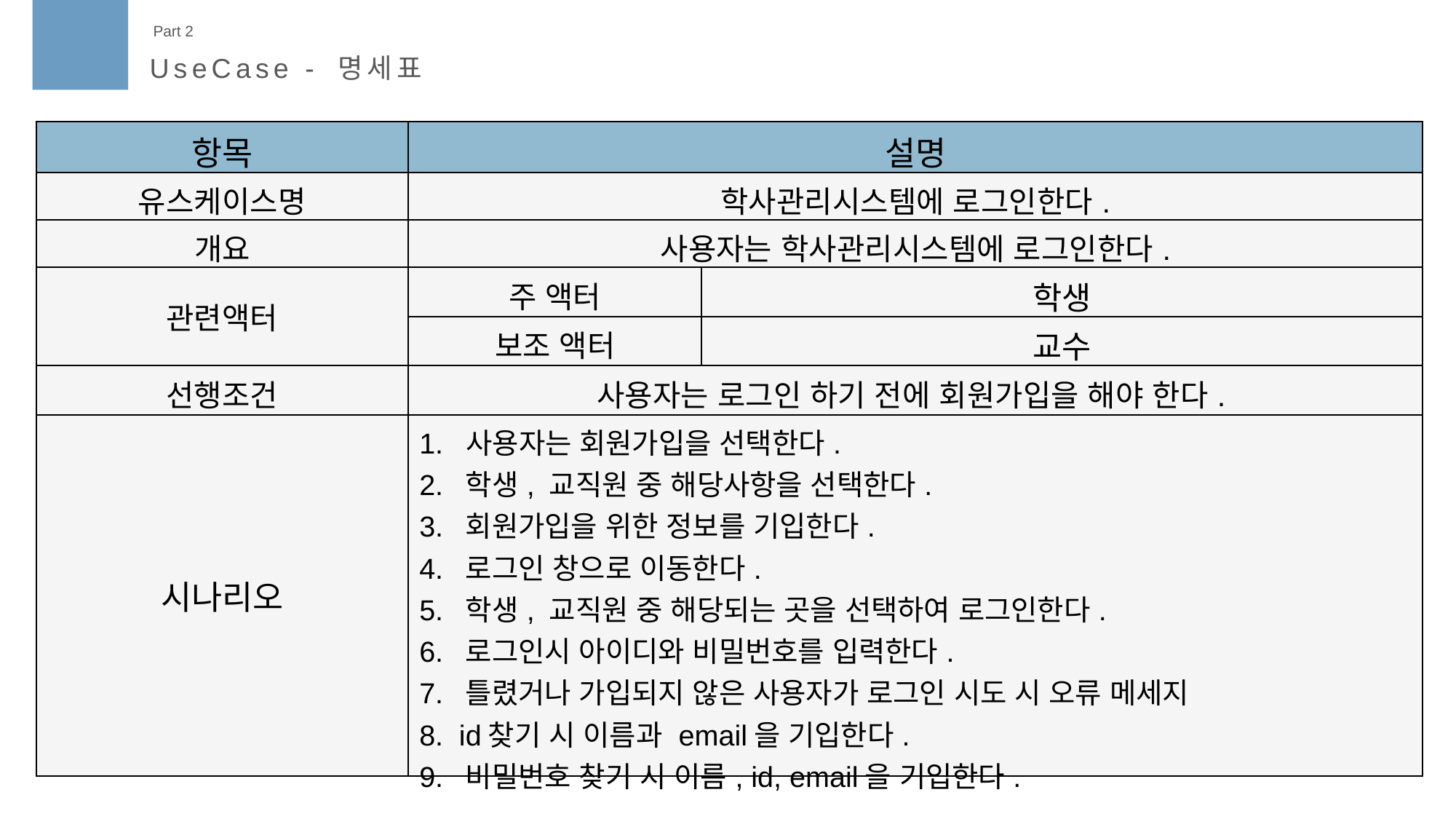

Part 2
UseCase - 명세표
| 항목 | 설명 |  |
| --- | --- | --- |
| 유스케이스명 | 학사관리시스템에 로그인한다. |  |
| 개요 | 사용자는 학사관리시스템에 로그인한다. |  |
| 관련액터 | 주 액터 | 학생 |
|  | 보조 액터 | 교수 |
| 선행조건 | 사용자는 로그인 하기 전에 회원가입을 해야 한다. |  |
| 시나리오 | 1. 사용자는 회원가입을 선택한다. 2. 학생, 교직원 중 해당사항을 선택한다. 3. 회원가입을 위한 정보를 기입한다. 4. 로그인 창으로 이동한다. 5. 학생, 교직원 중 해당되는 곳을 선택하여 로그인한다. 6. 로그인시 아이디와 비밀번호를 입력한다. 7. 틀렸거나 가입되지 않은 사용자가 로그인 시도 시 오류 메세지 8. id찾기 시 이름과 email을 기입한다. 9. 비밀번호 찾기 시 이름, id, email을 기입한다. |  |